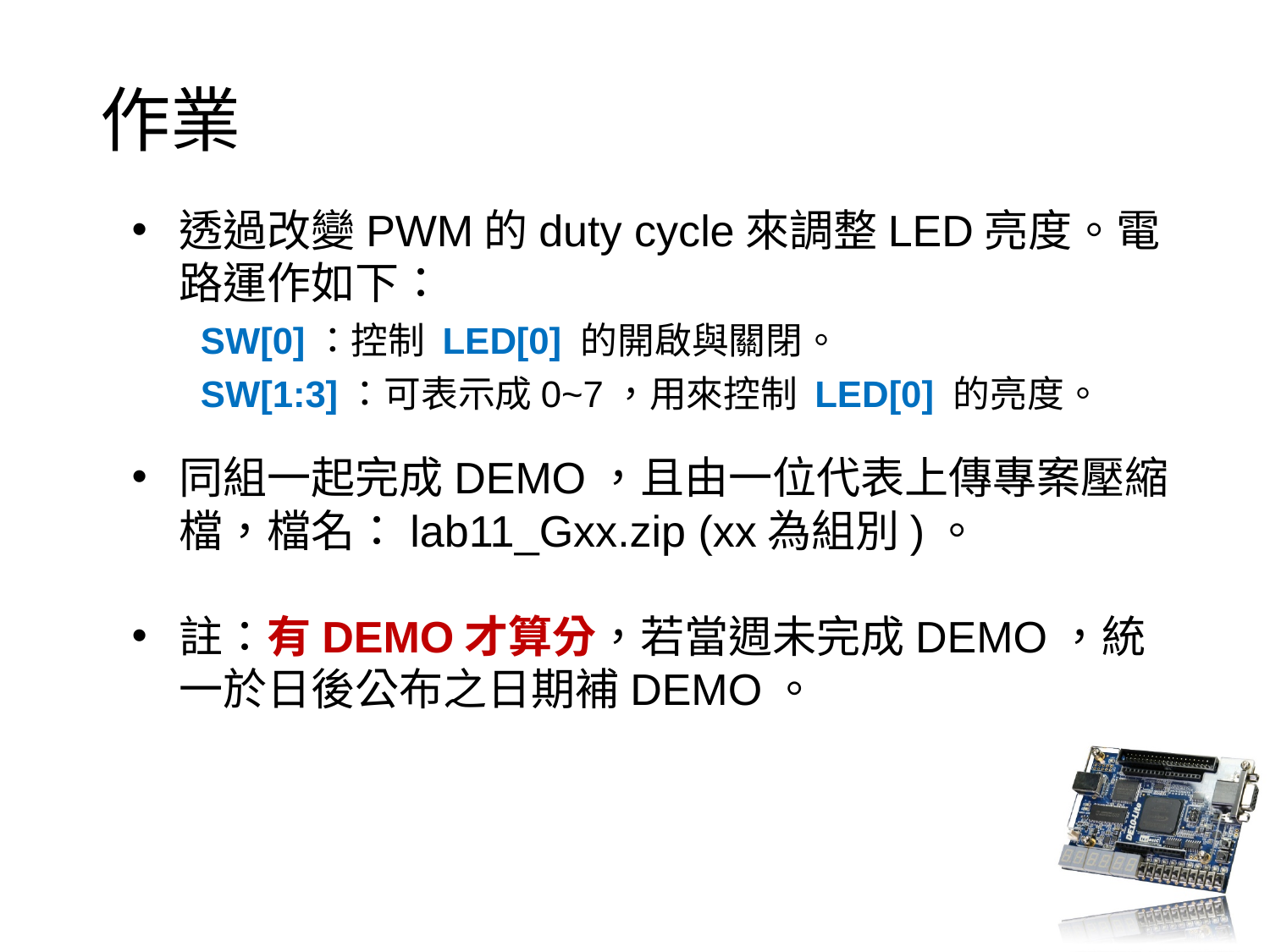

# 作業
透過改變PWM的duty cycle來調整LED亮度。電路運作如下：
 SW[0]：控制 LED[0] 的開啟與關閉。
 SW[1:3]：可表示成0~7，用來控制 LED[0] 的亮度。
同組一起完成DEMO，且由一位代表上傳專案壓縮檔，檔名：lab11_Gxx.zip (xx為組別)。
註：有DEMO才算分，若當週未完成DEMO，統一於日後公布之日期補DEMO。